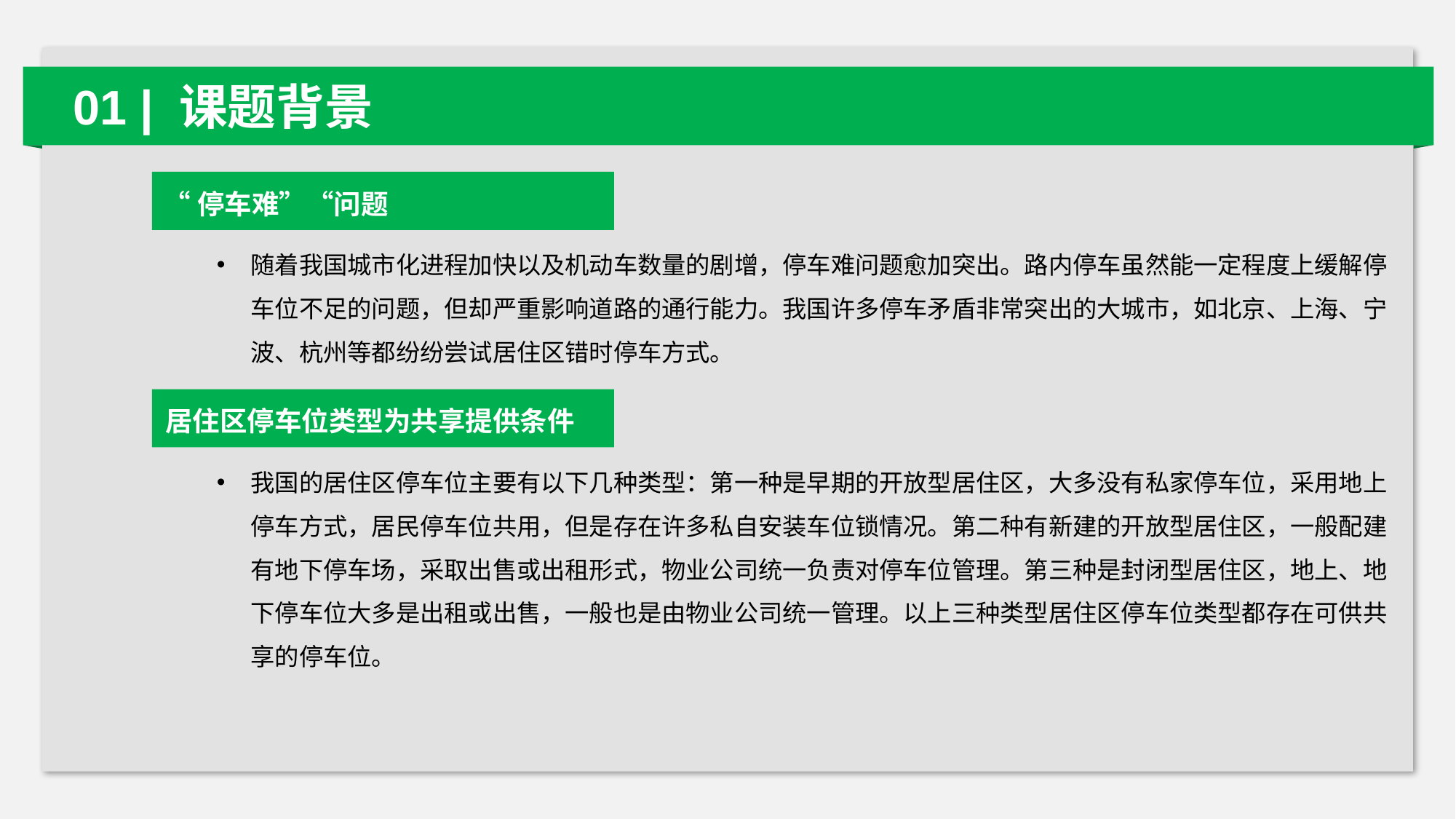

01 | 课题背景

“停车难”“问题
随着我国城市化进程加快以及机动车数量的剧增，停车难问题愈加突出。路内停车虽然能一定程度上缓解停车位不足的问题，但却严重影响道路的通行能力。我国许多停车矛盾非常突出的大城市，如北京、上海、宁波、杭州等都纷纷尝试居住区错时停车方式。

居住区停车位类型为共享提供条件
我国的居住区停车位主要有以下几种类型：第一种是早期的开放型居住区，大多没有私家停车位，采用地上停车方式，居民停车位共用，但是存在许多私自安装车位锁情况。第二种有新建的开放型居住区，一般配建有地下停车场，采取出售或出租形式，物业公司统一负责对停车位管理。第三种是封闭型居住区，地上、地下停车位大多是出租或出售，一般也是由物业公司统一管理。以上三种类型居住区停车位类型都存在可供共享的停车位。